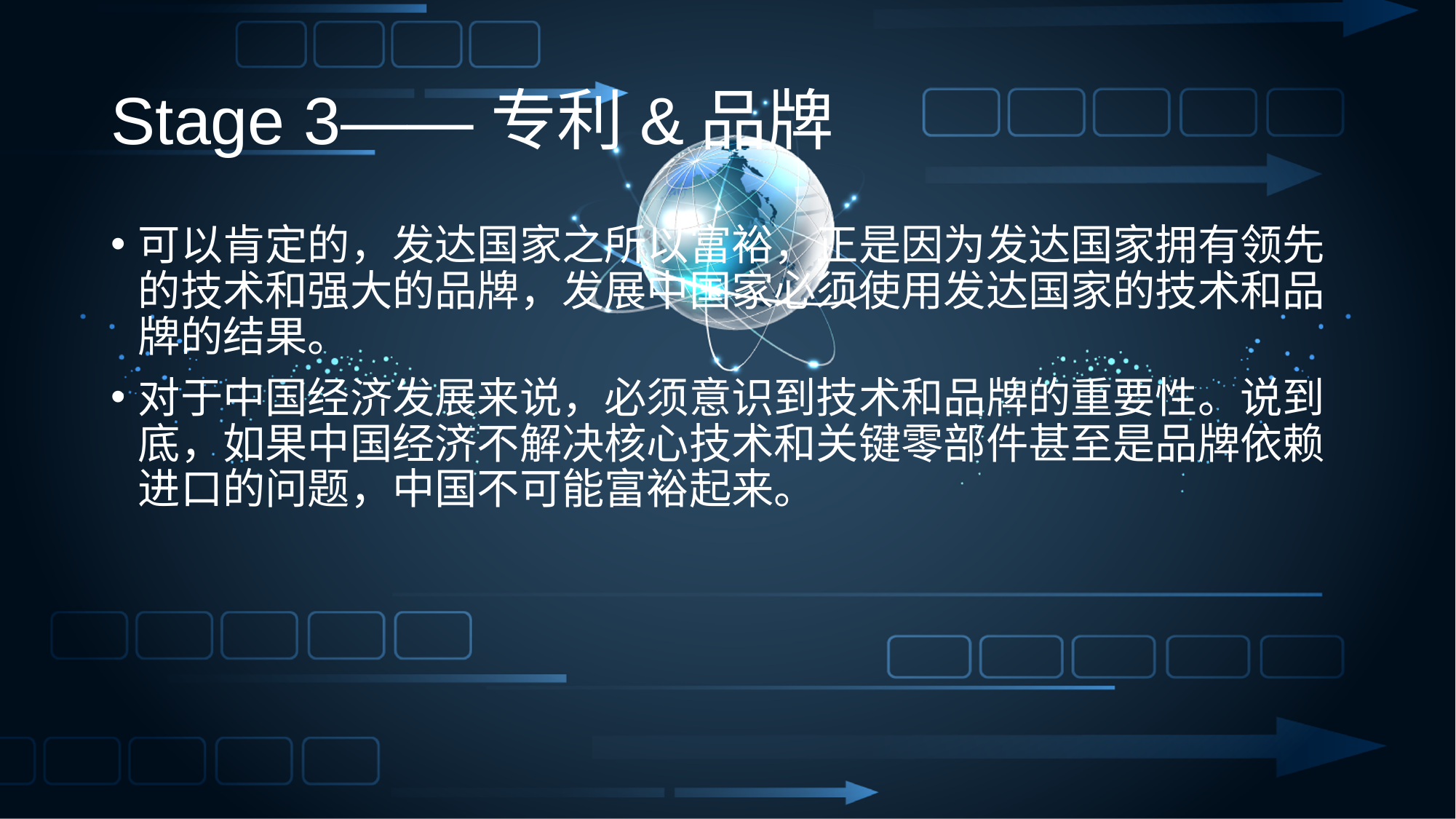

# Stage 3——专利&品牌
可以肯定的，发达国家之所以富裕，正是因为发达国家拥有领先的技术和强大的品牌，发展中国家必须使用发达国家的技术和品牌的结果。
对于中国经济发展来说，必须意识到技术和品牌的重要性。说到底，如果中国经济不解决核心技术和关键零部件甚至是品牌依赖进口的问题，中国不可能富裕起来。